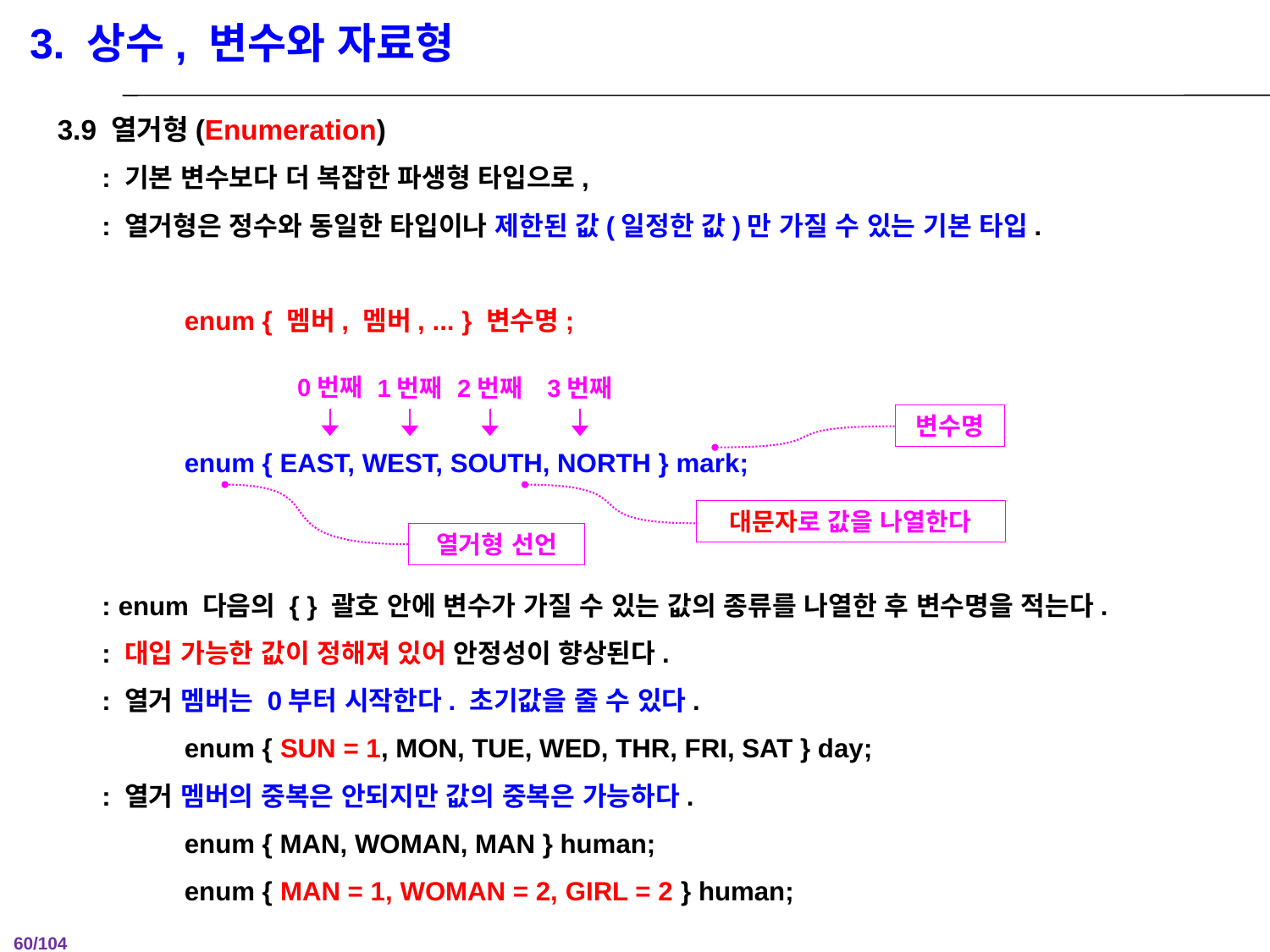

3. 상수, 변수와 자료형
3.9 열거형(Enumeration)
      : 기본 변수보다 더 복잡한 파생형 타입으로,
      : 열거형은 정수와 동일한 타입이나 제한된 값(일정한 값)만 가질 수 있는 기본 타입.

	enum { 멤버, 멤버, ... } 변수명;

	enum { EAST, WEST, SOUTH, NORTH } mark;

      : enum 다음의 { } 괄호 안에 변수가 가질 수 있는 값의 종류를 나열한 후 변수명을 적는다.
      : 대입 가능한 값이 정해져 있어 안정성이 향상된다.
      : 열거 멤버는 0부터 시작한다. 초기값을 줄 수 있다.
	enum { SUN = 1, MON, TUE, WED, THR, FRI, SAT } day;
      : 열거 멤버의 중복은 안되지만 값의 중복은 가능하다.
	enum { MAN, WOMAN, MAN } human;
	enum { MAN = 1, WOMAN = 2, GIRL = 2 } human;
0번째
1번째
2번째
3번째
변수명
대문자로 값을 나열한다
열거형 선언